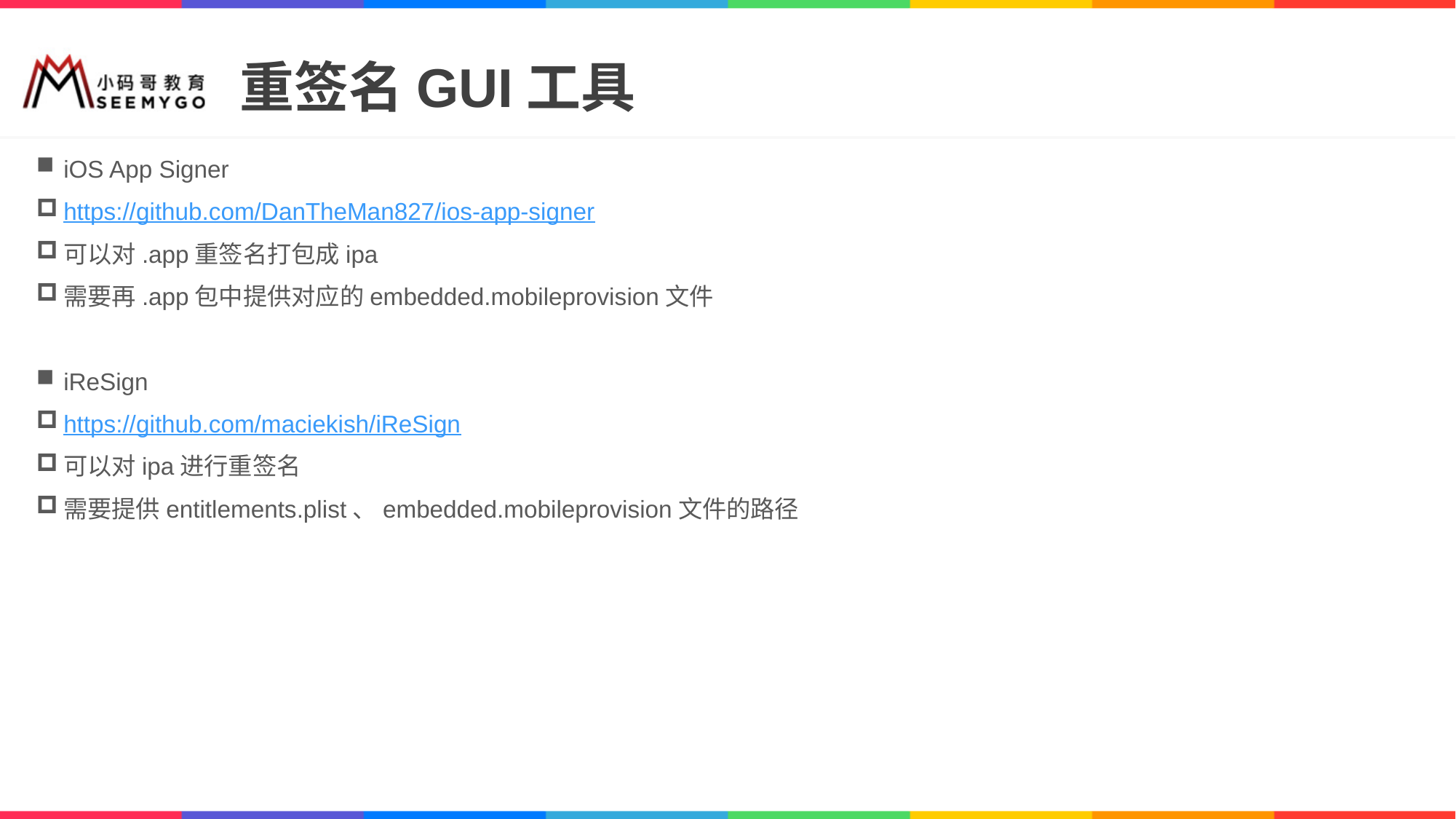

# 重签名GUI工具
iOS App Signer
https://github.com/DanTheMan827/ios-app-signer
可以对.app重签名打包成ipa
需要再.app包中提供对应的embedded.mobileprovision文件

iReSign
https://github.com/maciekish/iReSign
可以对ipa进行重签名
需要提供entitlements.plist、embedded.mobileprovision文件的路径